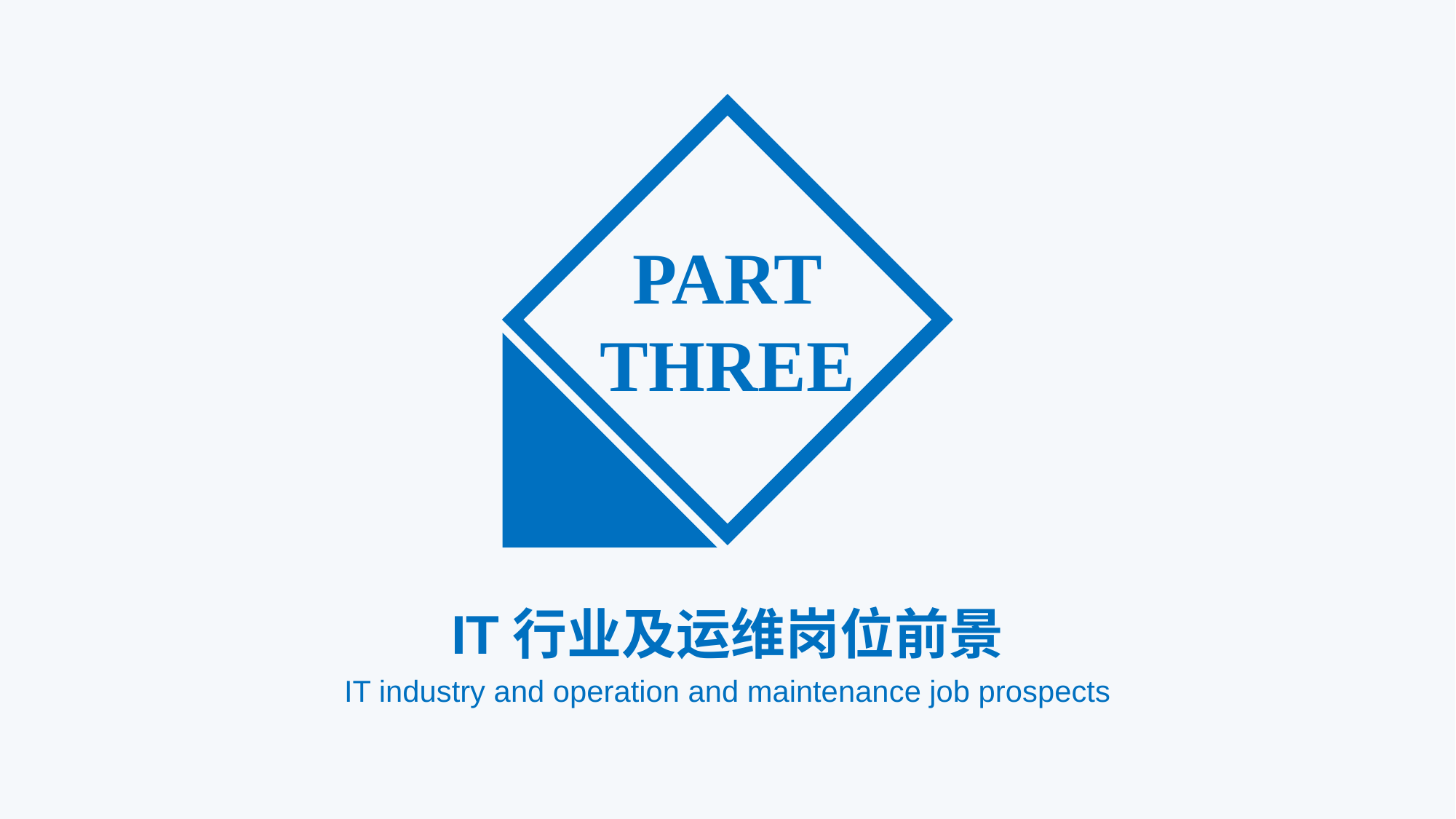

PART
THREE

IT行业及运维岗位前景
IT industry and operation and maintenance job prospects